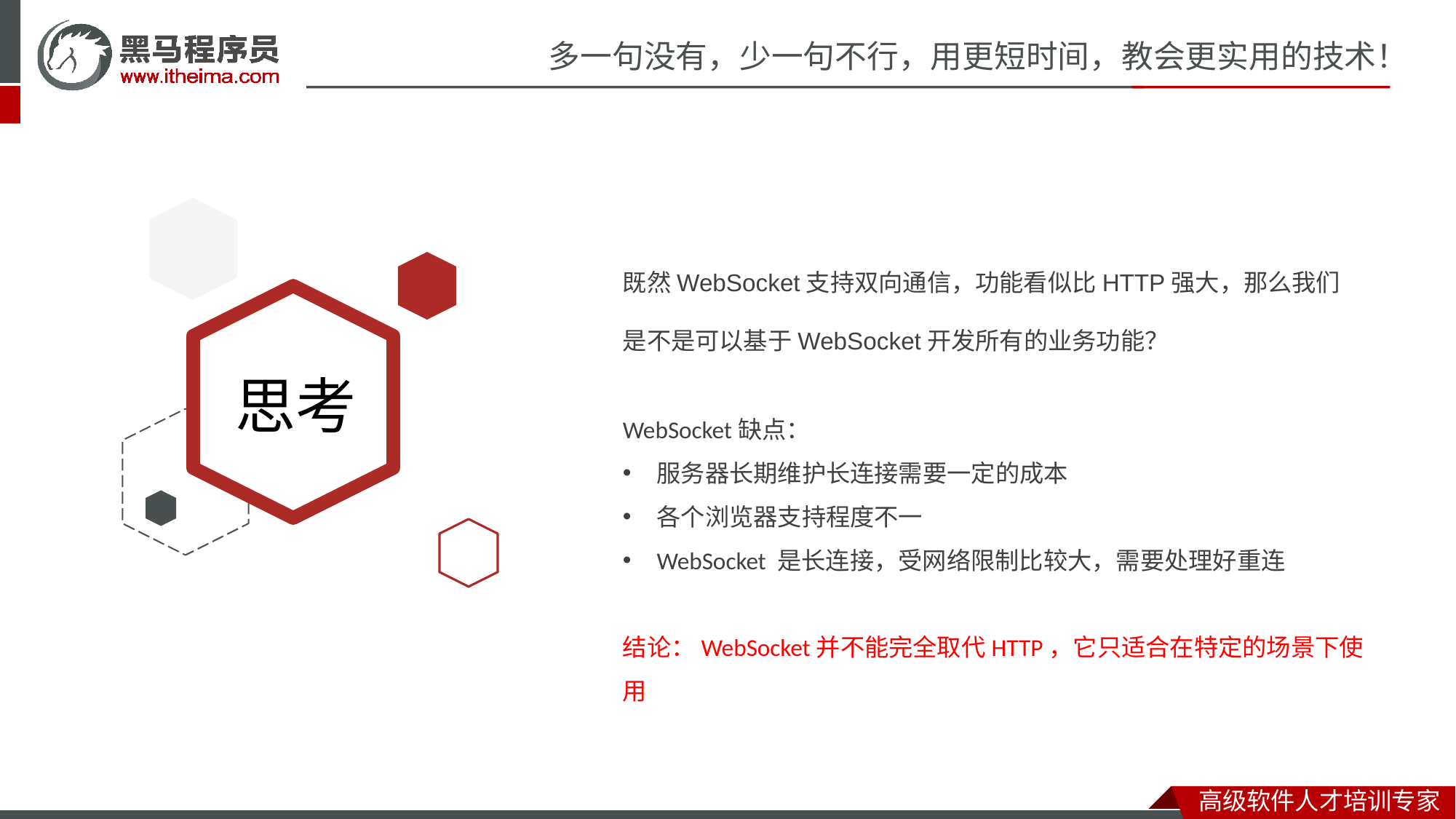

既然WebSocket支持双向通信，功能看似比HTTP强大，那么我们是不是可以基于WebSocket开发所有的业务功能？
WebSocket缺点：
服务器长期维护长连接需要一定的成本
各个浏览器支持程度不一
WebSocket 是长连接，受网络限制比较大，需要处理好重连

结论：WebSocket并不能完全取代HTTP，它只适合在特定的场景下使用